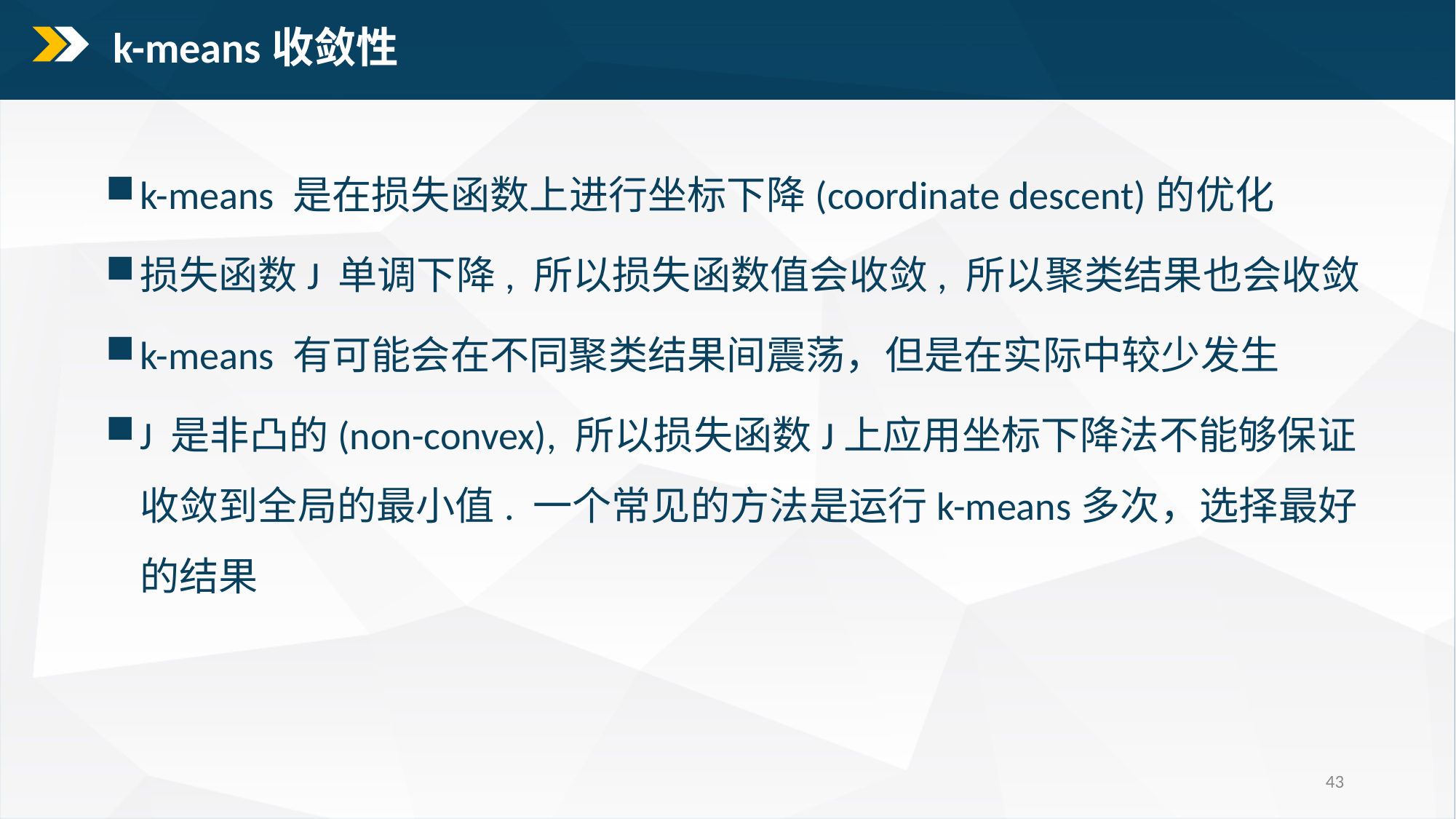

k-means收敛性
k-means 是在损失函数上进行坐标下降(coordinate descent)的优化
损失函数J 单调下降, 所以损失函数值会收敛, 所以聚类结果也会收敛
k-means 有可能会在不同聚类结果间震荡，但是在实际中较少发生
J 是非凸的(non-convex), 所以损失函数J上应用坐标下降法不能够保证收敛到全局的最小值. 一个常见的方法是运行k-means多次，选择最好的结果
43